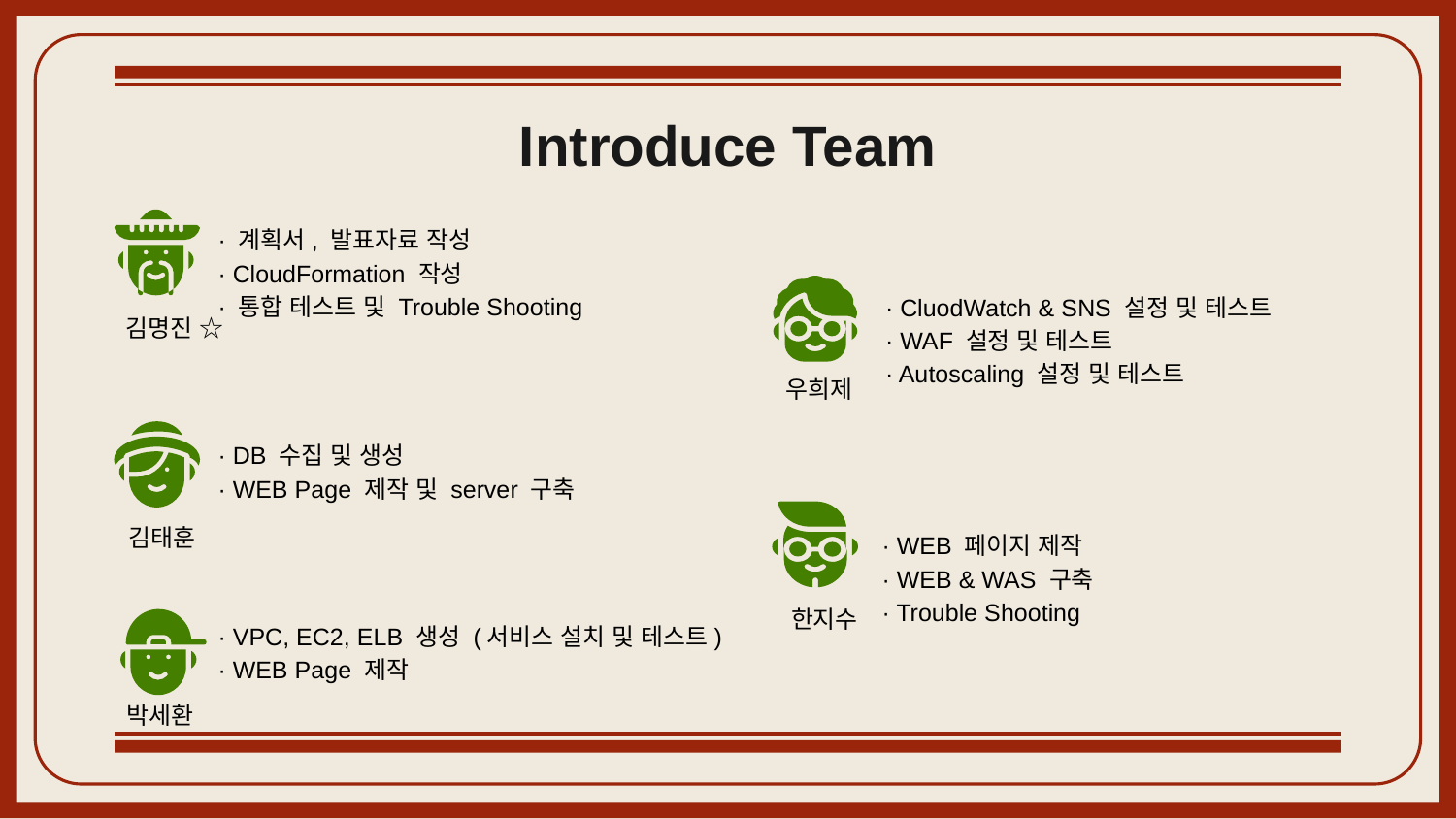

# Introduce Team
· 계획서, 발표자료 작성
· CloudFormation 작성
· 통합 테스트 및 Trouble Shooting

· CluodWatch & SNS 설정 및 테스트
· WAF 설정 및 테스트
· Autoscaling 설정 및 테스트

김명진 ☆
우희제
· DB 수집 및 생성
· WEB Page 제작 및 server 구축

김태훈
· WEB 페이지 제작
· WEB & WAS 구축
· Trouble Shooting
한지수
· VPC, EC2, ELB 생성 (서비스 설치 및 테스트)
· WEB Page 제작

박세환